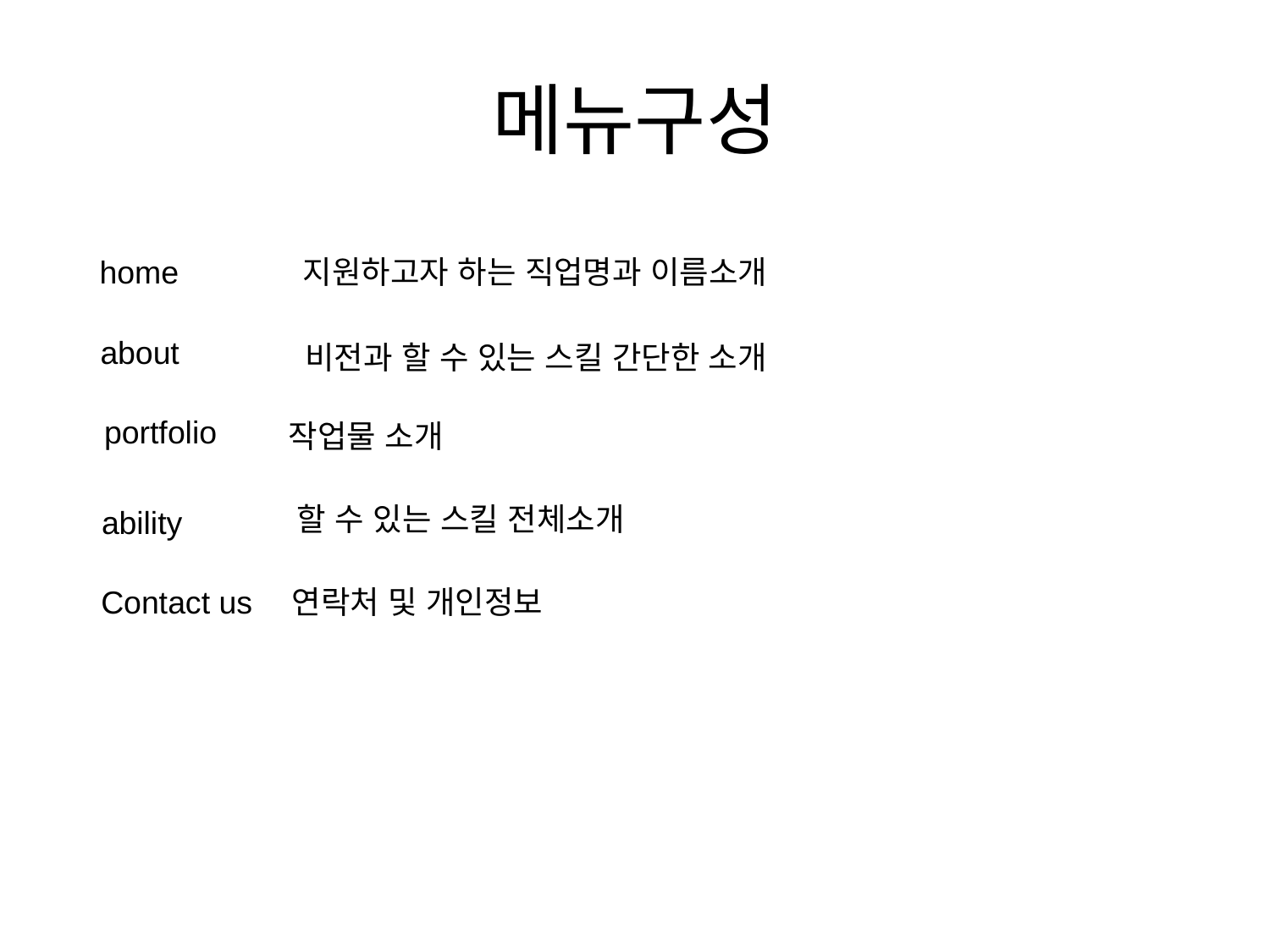

# 메뉴구성
home
지원하고자 하는 직업명과 이름소개
about
비전과 할 수 있는 스킬 간단한 소개
portfolio
작업물 소개
할 수 있는 스킬 전체소개
ability
Contact us
연락처 및 개인정보